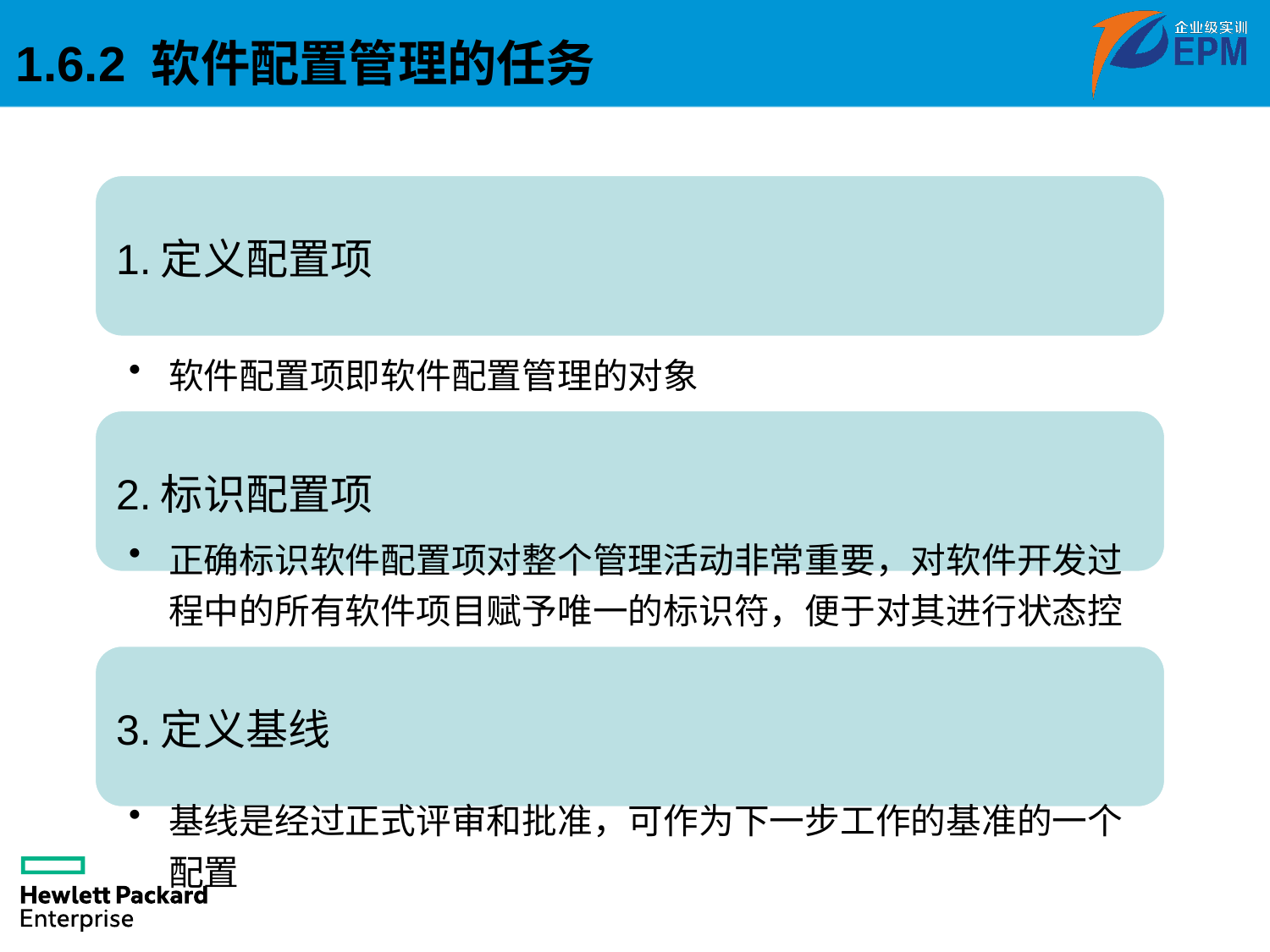

1.6.2 软件配置管理的任务
1.定义配置项
软件配置项即软件配置管理的对象
2.标识配置项
正确标识软件配置项对整个管理活动非常重要，对软件开发过程中的所有软件项目赋予唯一的标识符，便于对其进行状态控制和管理
基线是经过正式评审和批准，可作为下一步工作的基准的一个配置
3.定义基线